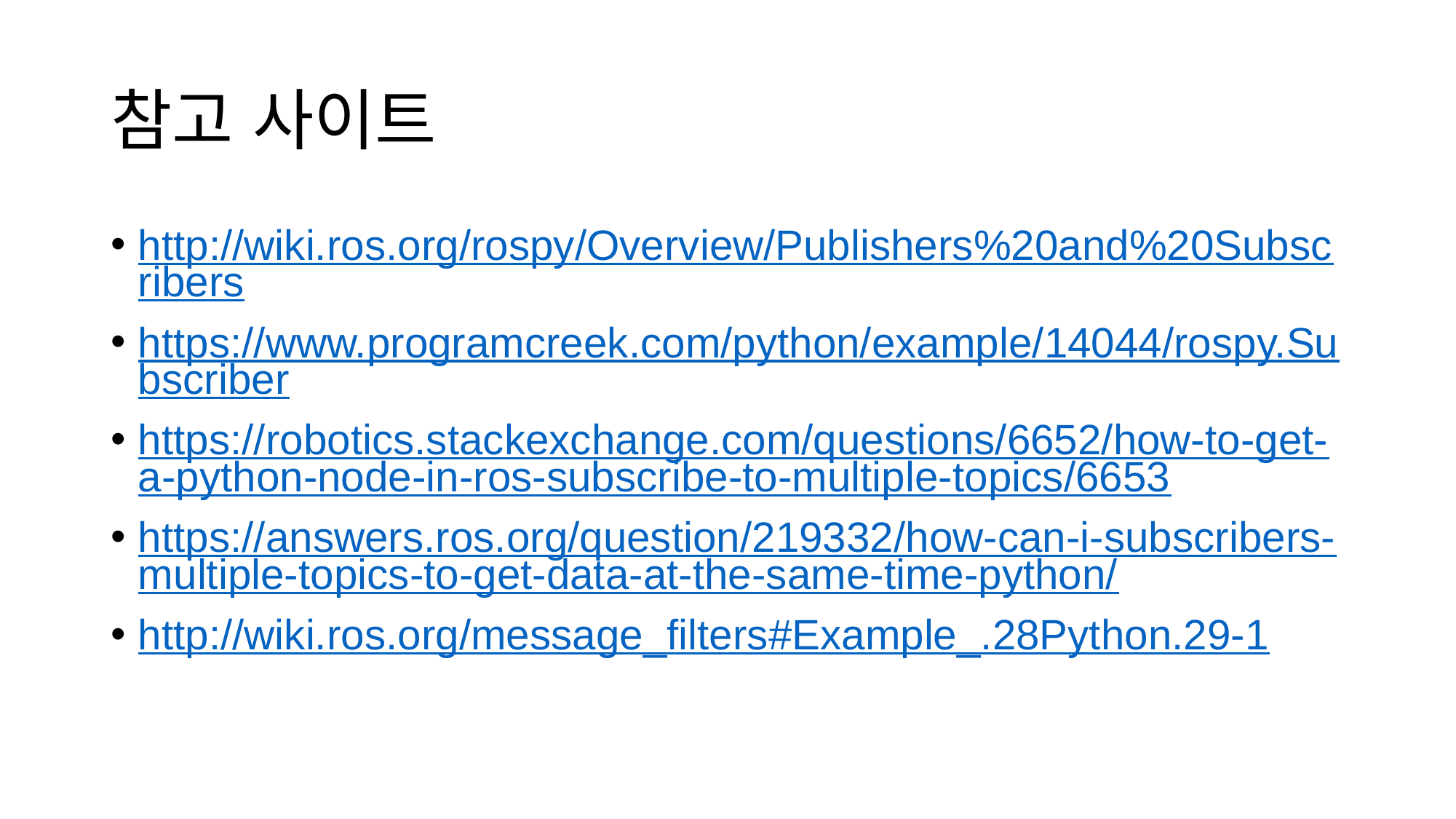

# 참고 사이트
http://wiki.ros.org/rospy/Overview/Publishers%20and%20Subscribers
https://www.programcreek.com/python/example/14044/rospy.Subscriber
https://robotics.stackexchange.com/questions/6652/how-to-get-a-python-node-in-ros-subscribe-to-multiple-topics/6653
https://answers.ros.org/question/219332/how-can-i-subscribers-multiple-topics-to-get-data-at-the-same-time-python/
http://wiki.ros.org/message_filters#Example_.28Python.29-1